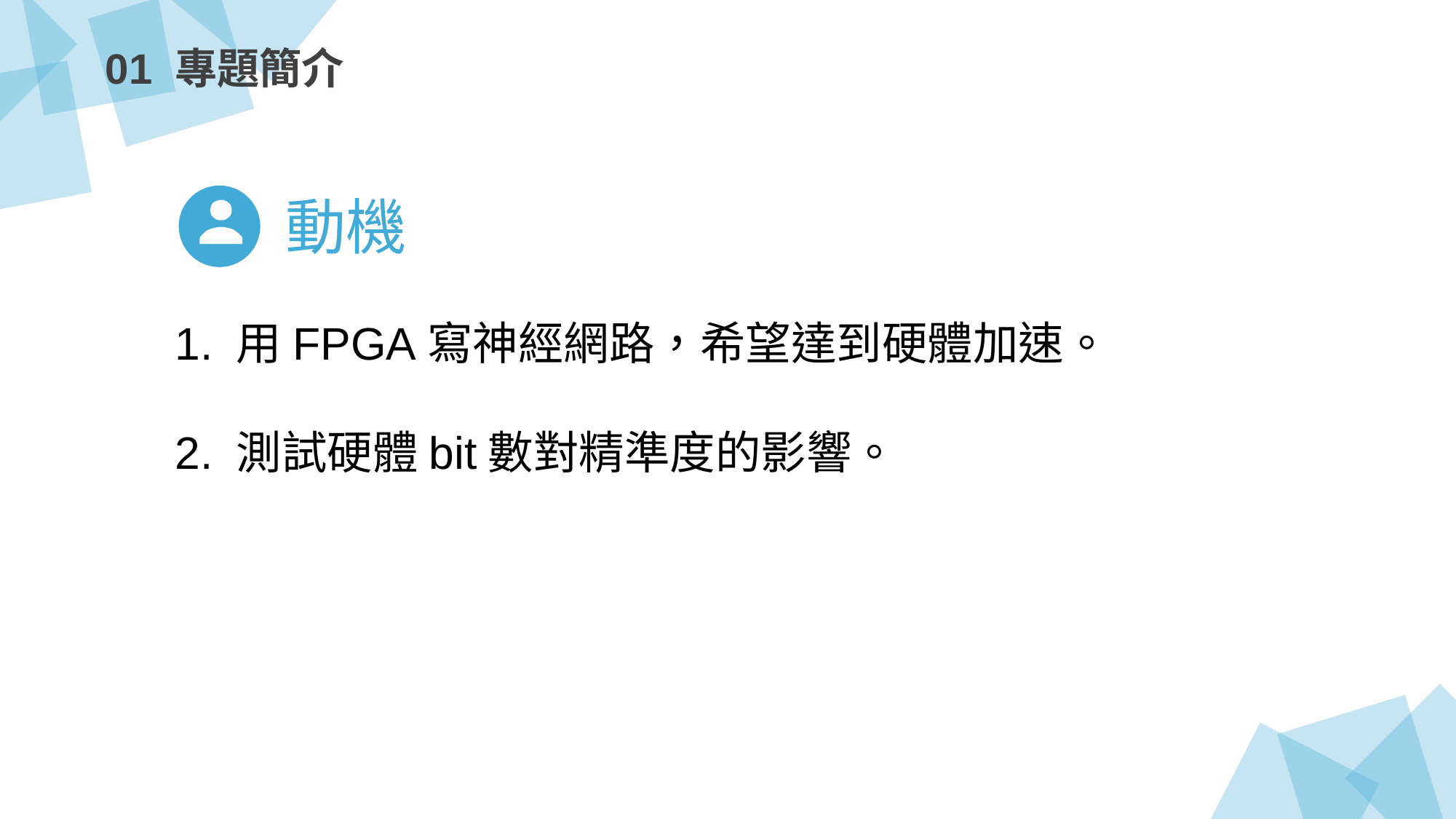

01 專題簡介
動機

1. 用FPGA寫神經網路，希望達到硬體加速。

2. 測試硬體bit數對精準度的影響。